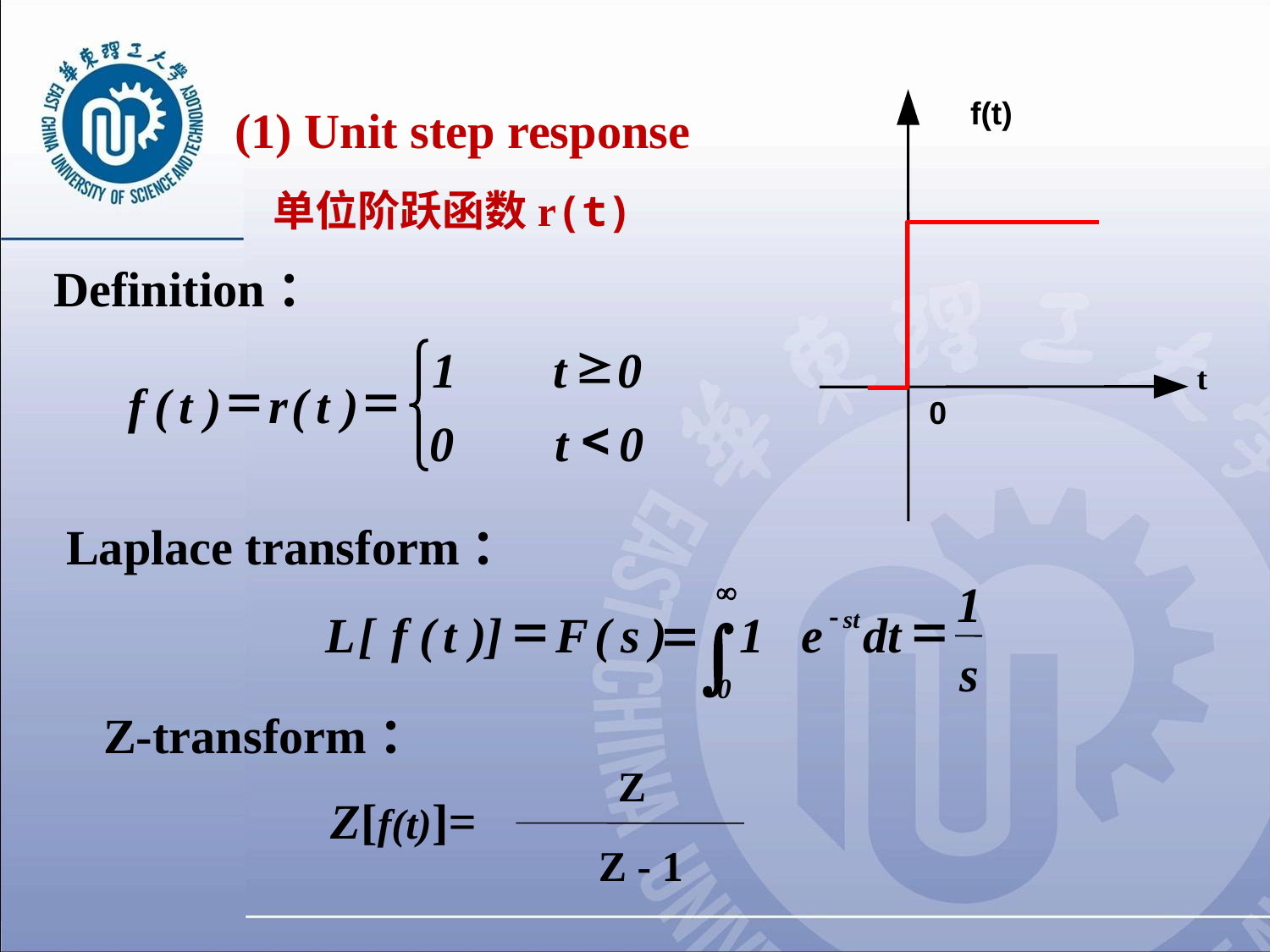

(1) Unit step response
   单位阶跃函数r(t)

f(t)

t

0

Definition：
≥

1
t
0
=
=
f
(
t
)
r
(
t
)

<
0
t
0

Laplace transform：
∞
1
=

=
−
=
L
[
f
(
t
)]
F
(
s
)
1
e
dt
st
∫

s
0
Z-transform：
Z
Z[f(t)]=
Z - 1